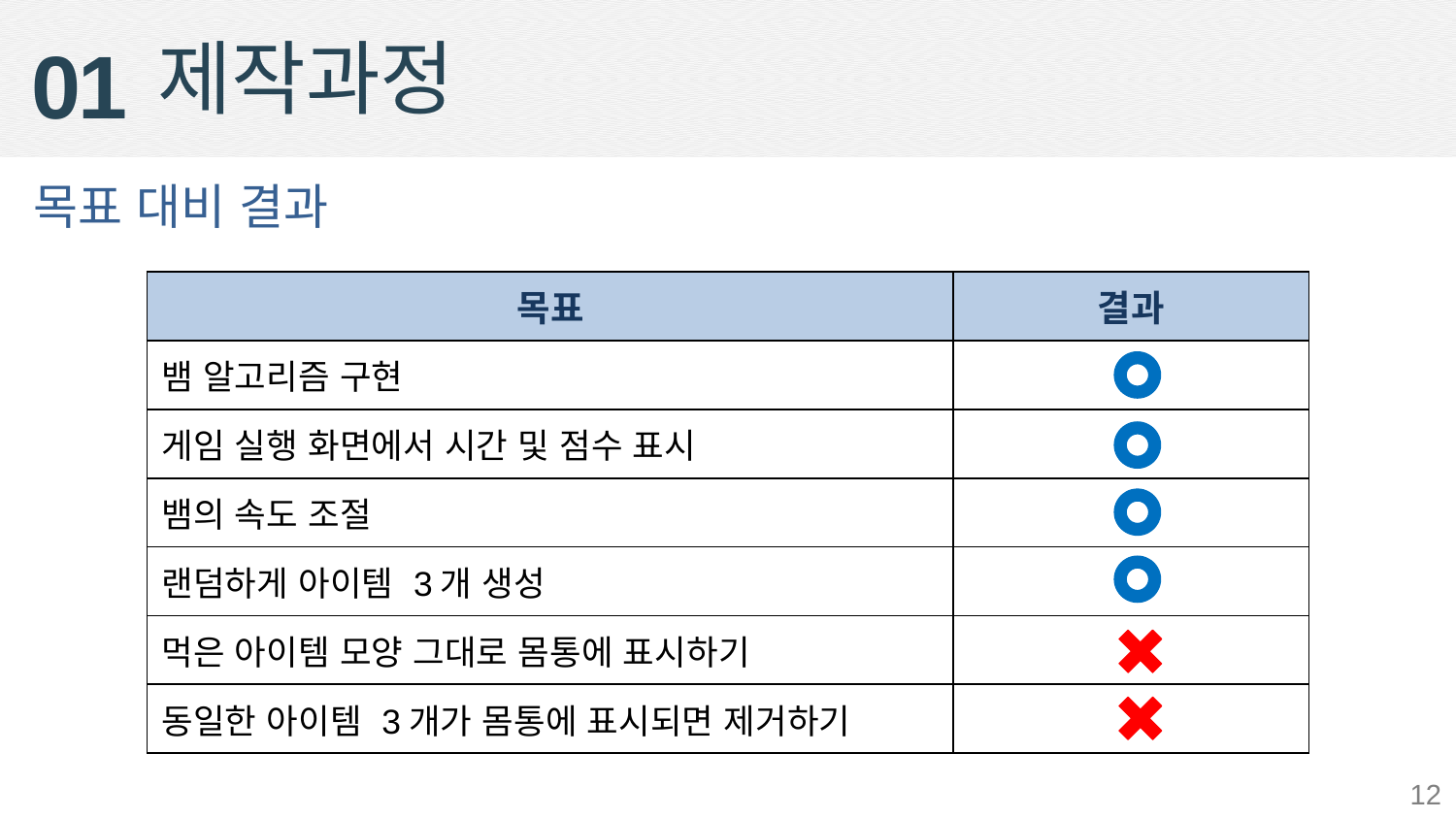

제작과정
01
목표 대비 결과
| 목표 | 결과 |
| --- | --- |
| 뱀 알고리즘 구현 |  |
| 게임 실행 화면에서 시간 및 점수 표시 |  |
| 뱀의 속도 조절 |  |
| 랜덤하게 아이템 3개 생성 |  |
| 먹은 아이템 모양 그대로 몸통에 표시하기 |  |
| 동일한 아이템 3개가 몸통에 표시되면 제거하기 |  |

12